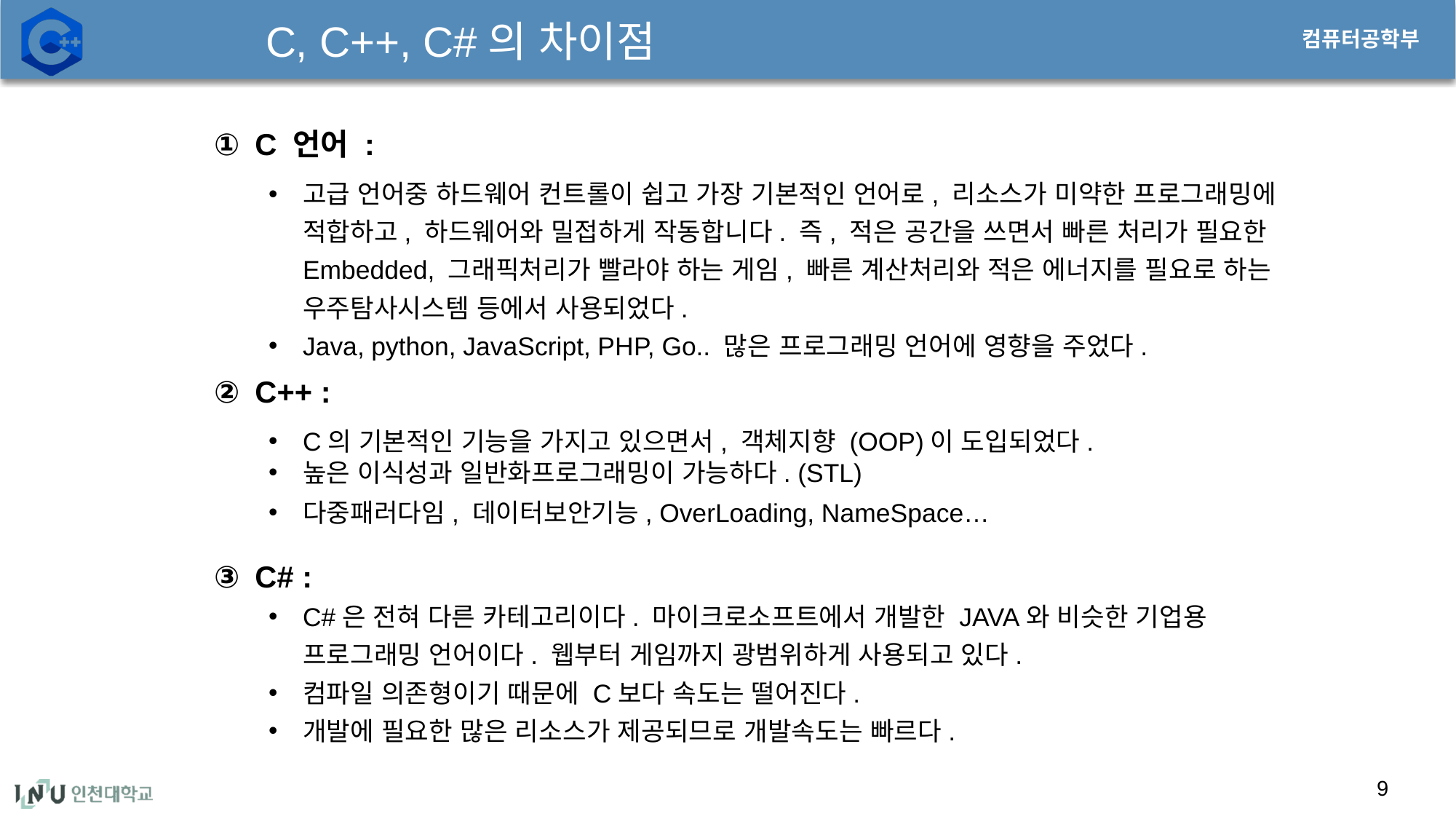

# C, C++, C#의 차이점
C 언어 :
고급 언어중 하드웨어 컨트롤이 쉽고 가장 기본적인 언어로, 리소스가 미약한 프로그래밍에 적합하고, 하드웨어와 밀접하게 작동합니다. 즉, 적은 공간을 쓰면서 빠른 처리가 필요한 Embedded, 그래픽처리가 빨라야 하는 게임, 빠른 계산처리와 적은 에너지를 필요로 하는 우주탐사시스템 등에서 사용되었다.
Java, python, JavaScript, PHP, Go.. 많은 프로그래밍 언어에 영향을 주었다.
C++ :
C의 기본적인 기능을 가지고 있으면서, 객체지향 (OOP)이 도입되었다.
높은 이식성과 일반화프로그래밍이 가능하다. (STL)
다중패러다임, 데이터보안기능, OverLoading, NameSpace…
C# :
C#은 전혀 다른 카테고리이다. 마이크로소프트에서 개발한 JAVA와 비슷한 기업용 프로그래밍 언어이다. 웹부터 게임까지 광범위하게 사용되고 있다.
컴파일 의존형이기 때문에 C보다 속도는 떨어진다.
개발에 필요한 많은 리소스가 제공되므로 개발속도는 빠르다.